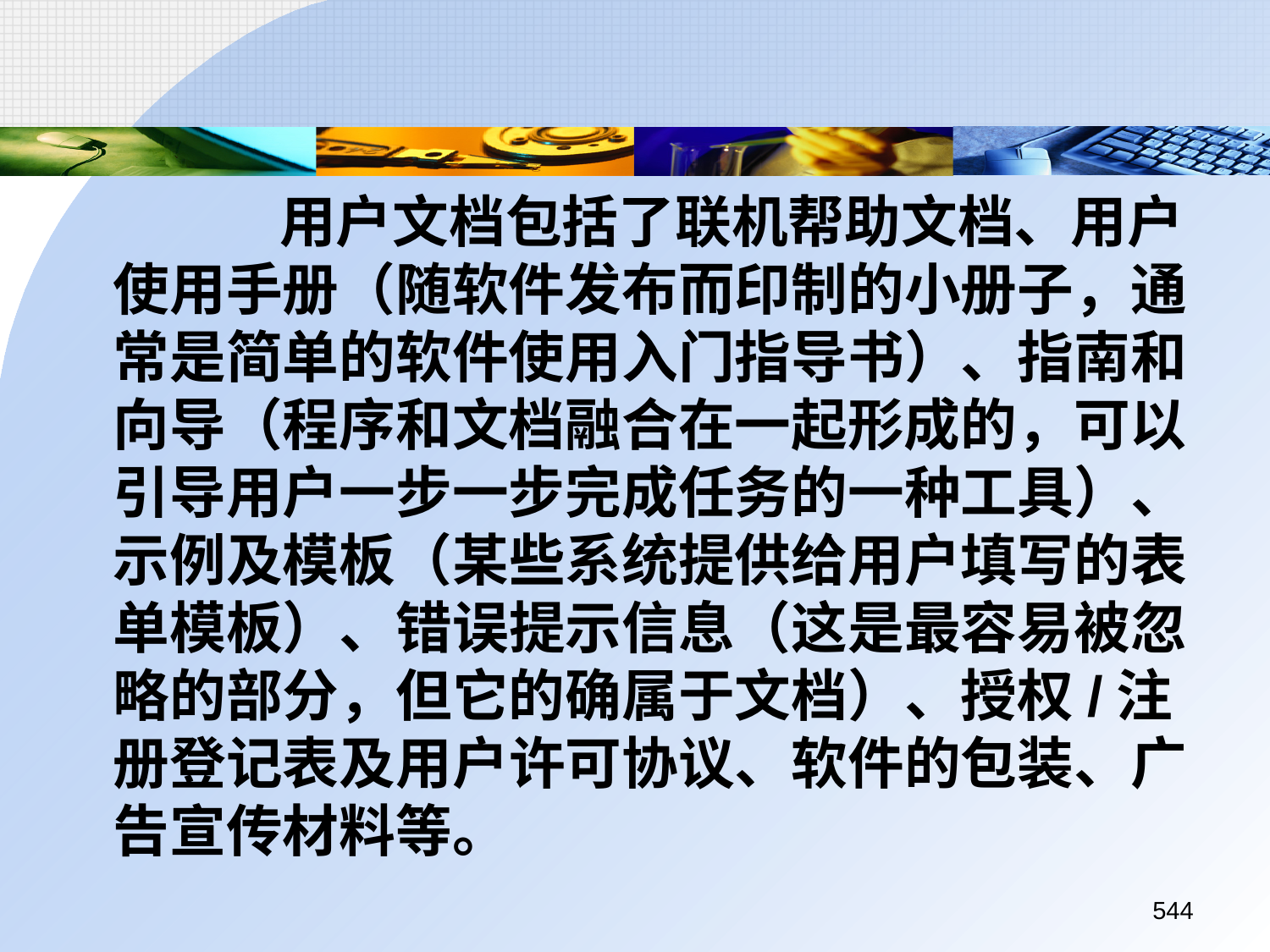

用户文档包括了联机帮助文档、用户使用手册（随软件发布而印制的小册子，通常是简单的软件使用入门指导书）、指南和向导（程序和文档融合在一起形成的，可以引导用户一步一步完成任务的一种工具）、示例及模板（某些系统提供给用户填写的表单模板）、错误提示信息（这是最容易被忽略的部分，但它的确属于文档）、授权/注册登记表及用户许可协议、软件的包装、广告宣传材料等。

544